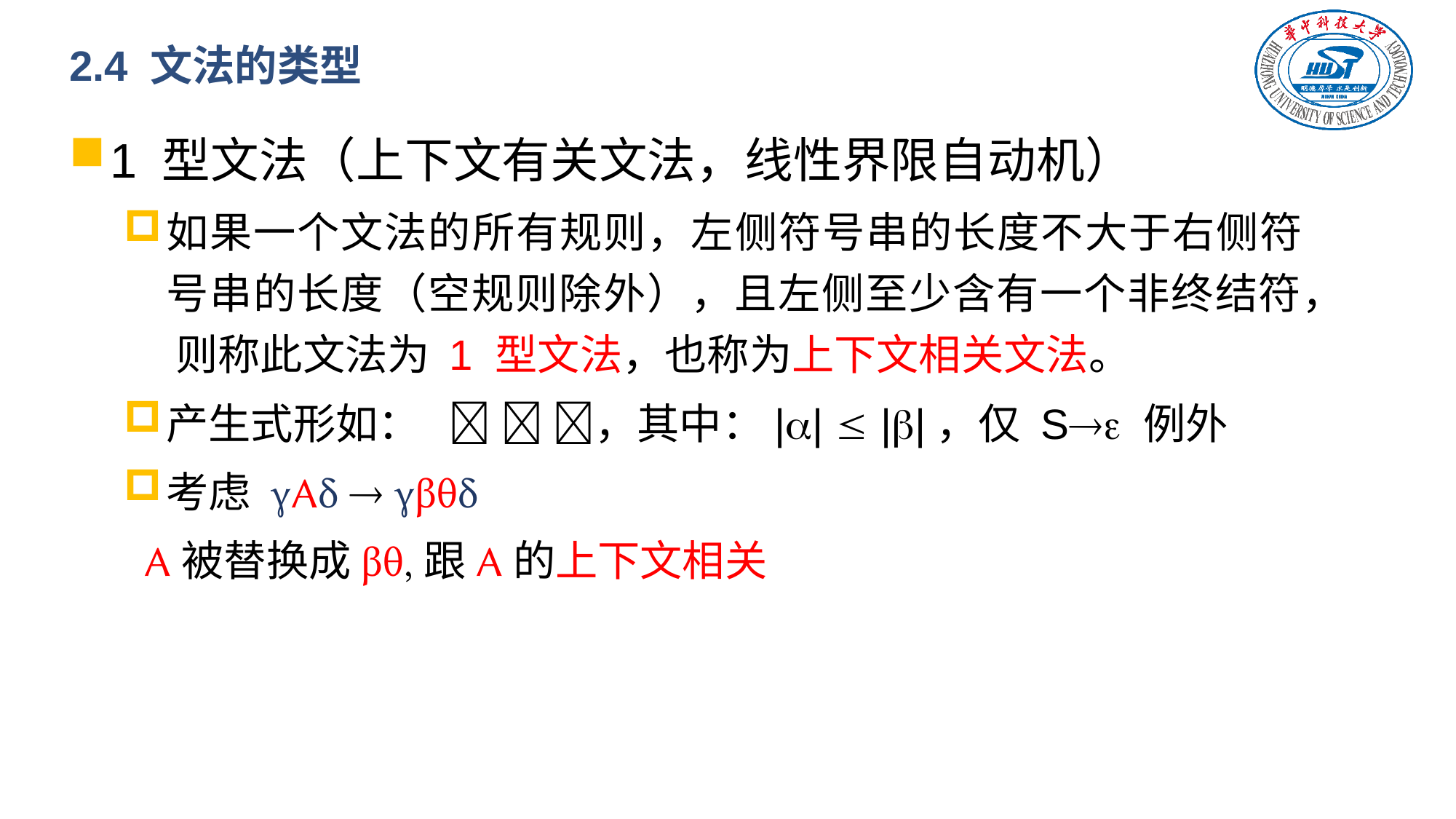

# 2.4 文法的类型
1 型文法（上下文有关文法，线性界限自动机）
如果一个文法的所有规则，左侧符号串的长度不大于右侧符号串的长度（空规则除外），且左侧至少含有一个非终结符， 则称此文法为 1 型文法，也称为上下文相关文法。
产生式形如：   α → β，其中：|α| ≤ |β|，仅 S→ε 例外
考虑 γAδ → γβθδ
  A被替换成βθ,跟A的上下文相关

37